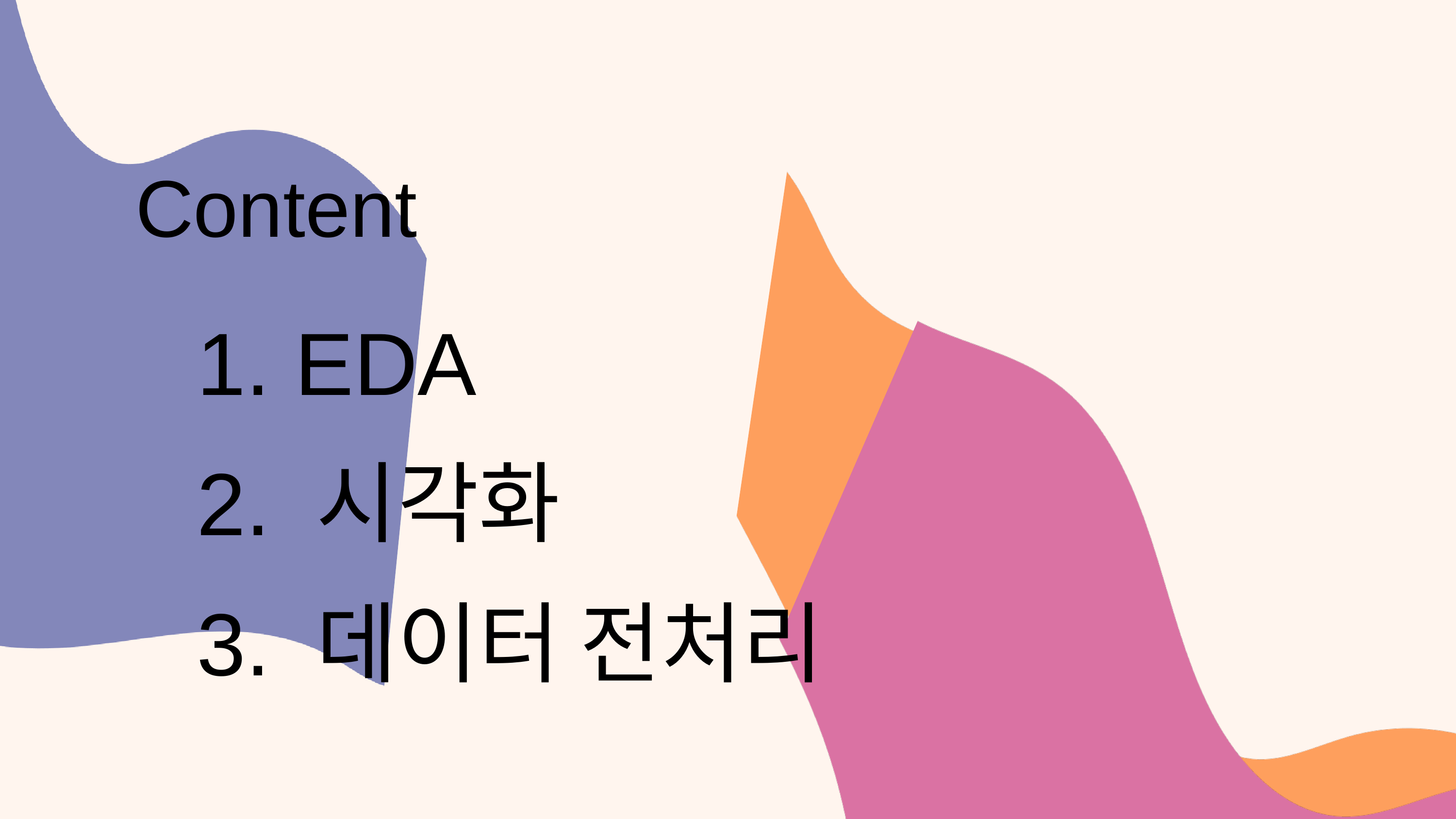

Content

1. EDA
2. 시각화
3. 데이터 전처리